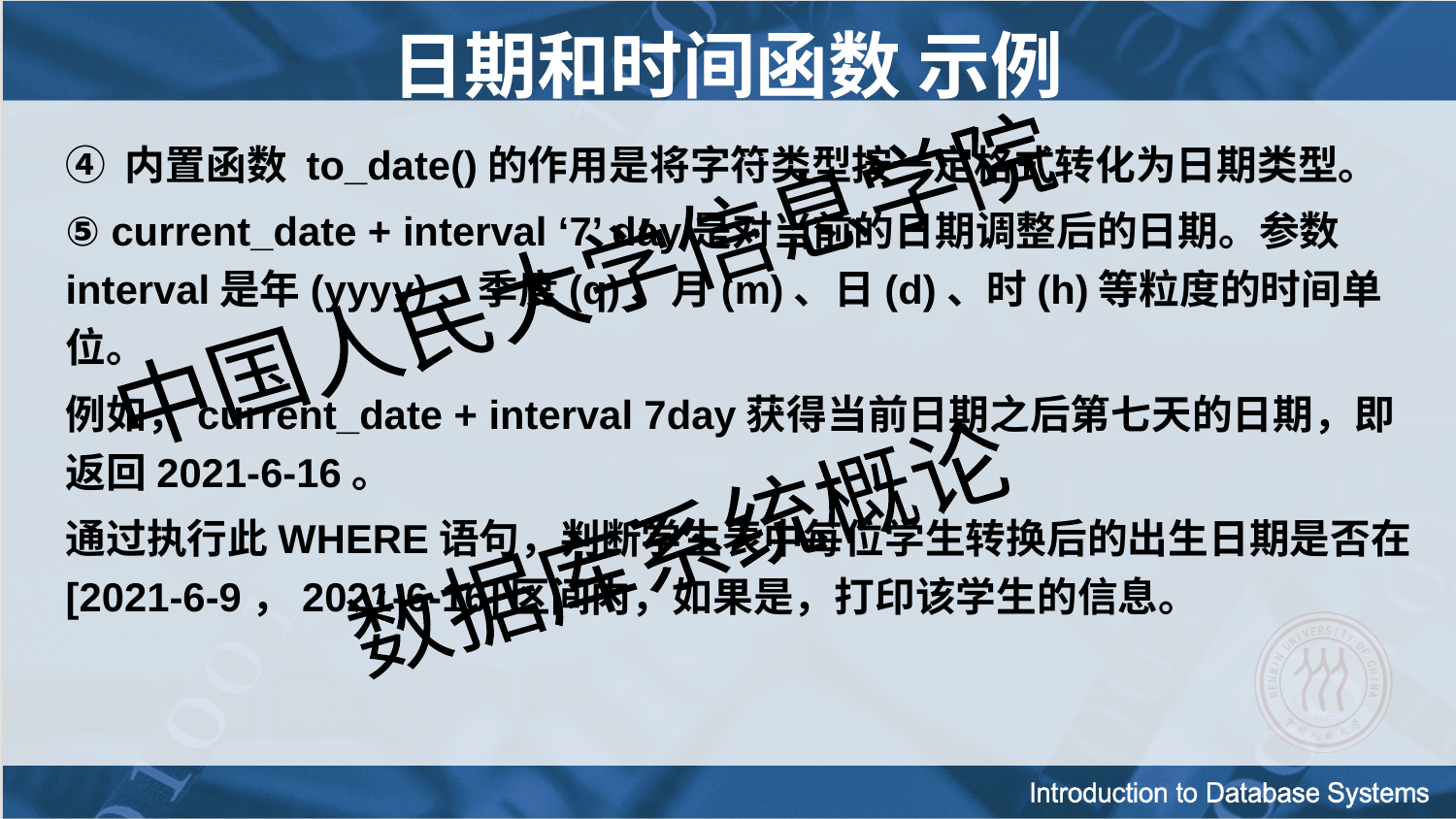

日期和时间函数 示例
④ 内置函数 to_date()的作用是将字符类型按一定格式转化为日期类型。
⑤ current_date + interval ‘7’ day是对当前的日期调整后的日期。参数interval是年(yyyy)、季度(q)、月(m)、日(d)、时(h)等粒度的时间单位。
例如，current_date + interval 7day获得当前日期之后第七天的日期，即返回2021-6-16。
通过执行此WHERE语句，判断学生表中每位学生转换后的出生日期是否在[2021-6-9，2021-6-16]区间内，如果是，打印该学生的信息。